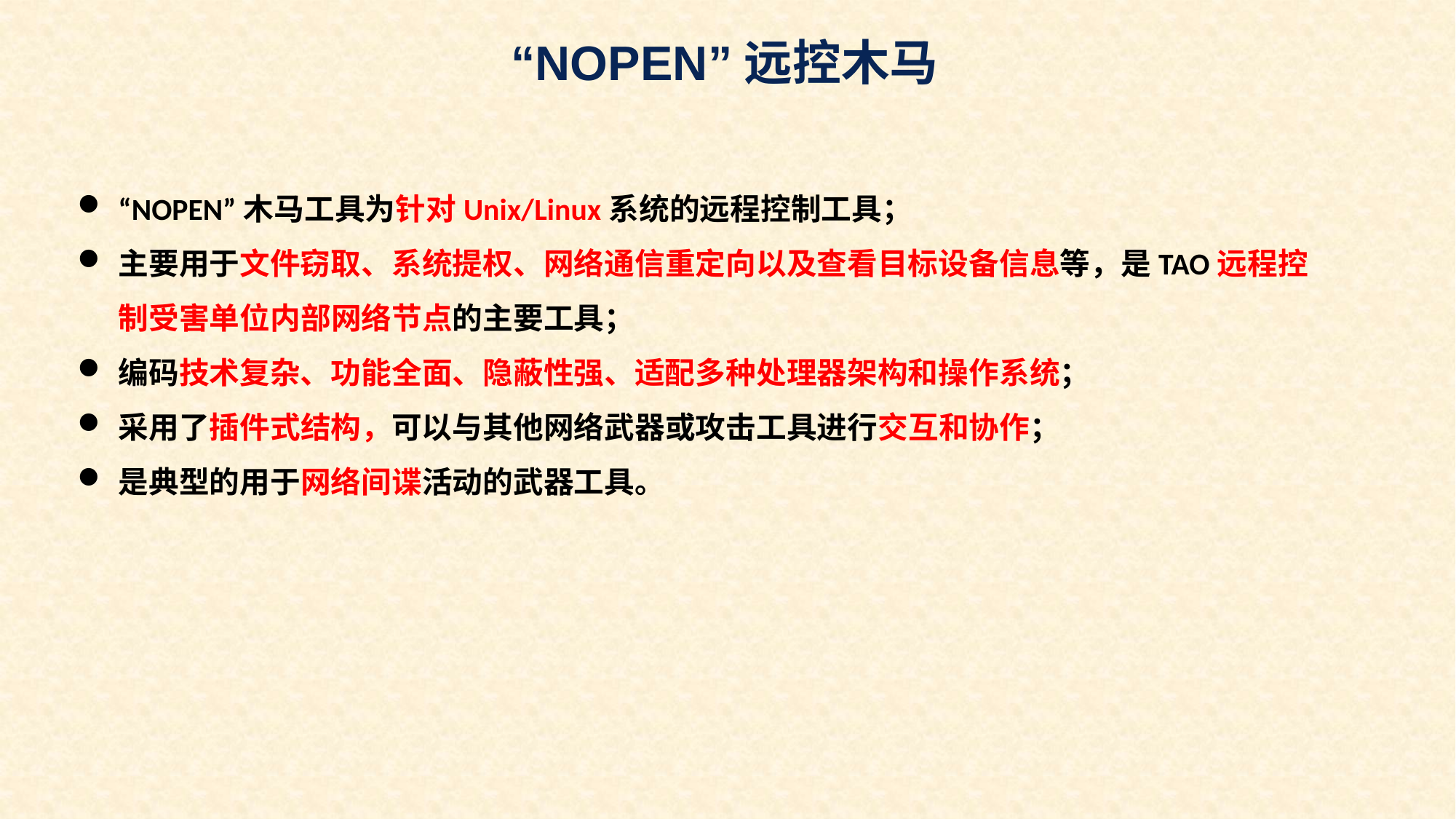

“NOPEN”远控木马
“NOPEN”木马工具为针对Unix/Linux系统的远程控制工具；
主要用于文件窃取、系统提权、网络通信重定向以及查看目标设备信息等，是TAO远程控制受害单位内部网络节点的主要工具；
编码技术复杂、功能全面、隐蔽性强、适配多种处理器架构和操作系统；
采用了插件式结构，可以与其他网络武器或攻击工具进行交互和协作；
是典型的用于网络间谍活动的武器工具。